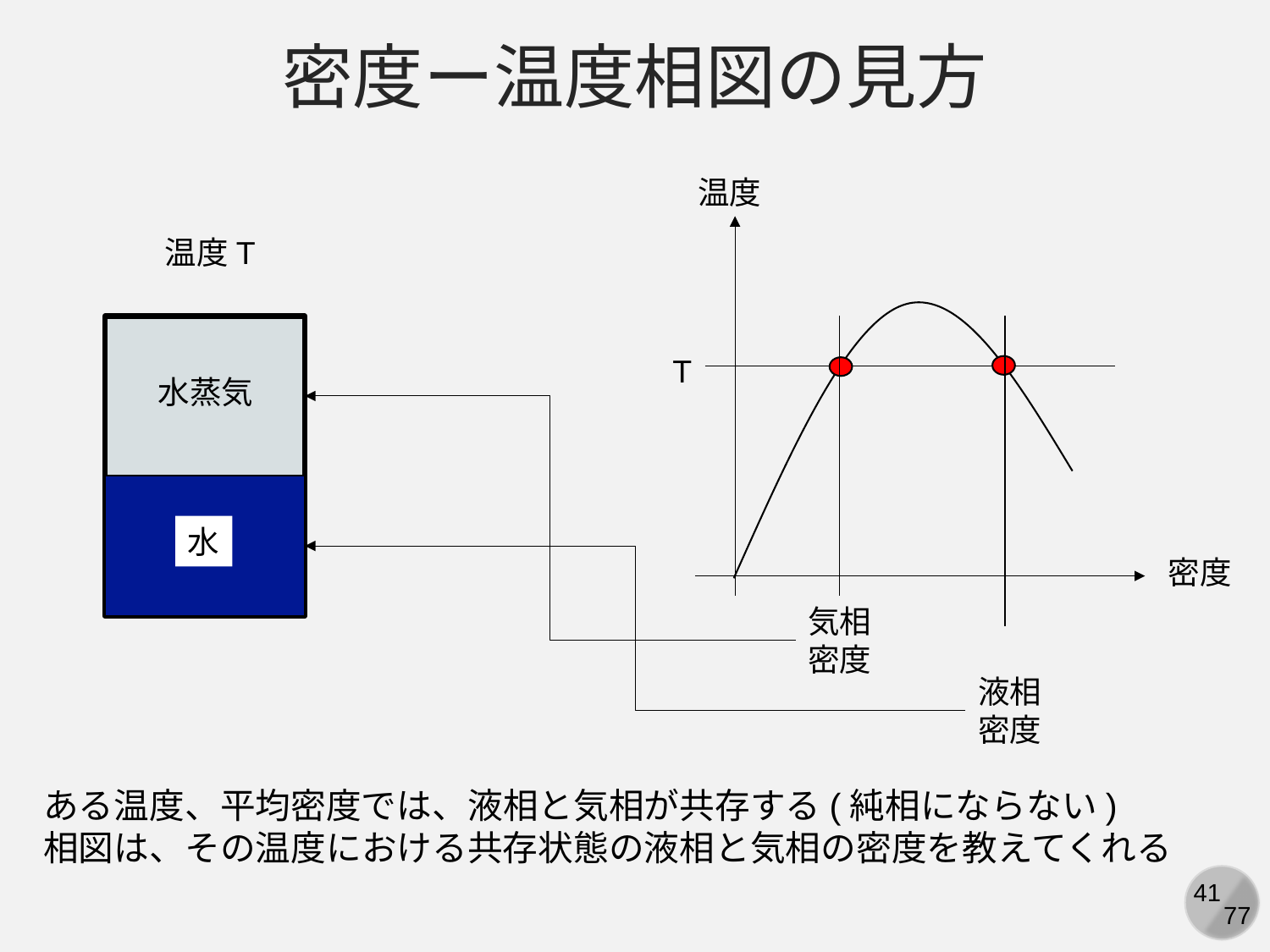

密度ー温度相図の見方
温度
温度T

T

水蒸気

水
密度
気相
密度
液相
密度
ある温度、平均密度では、液相と気相が共存する(純相にならない)
相図は、その温度における共存状態の液相と気相の密度を教えてくれる